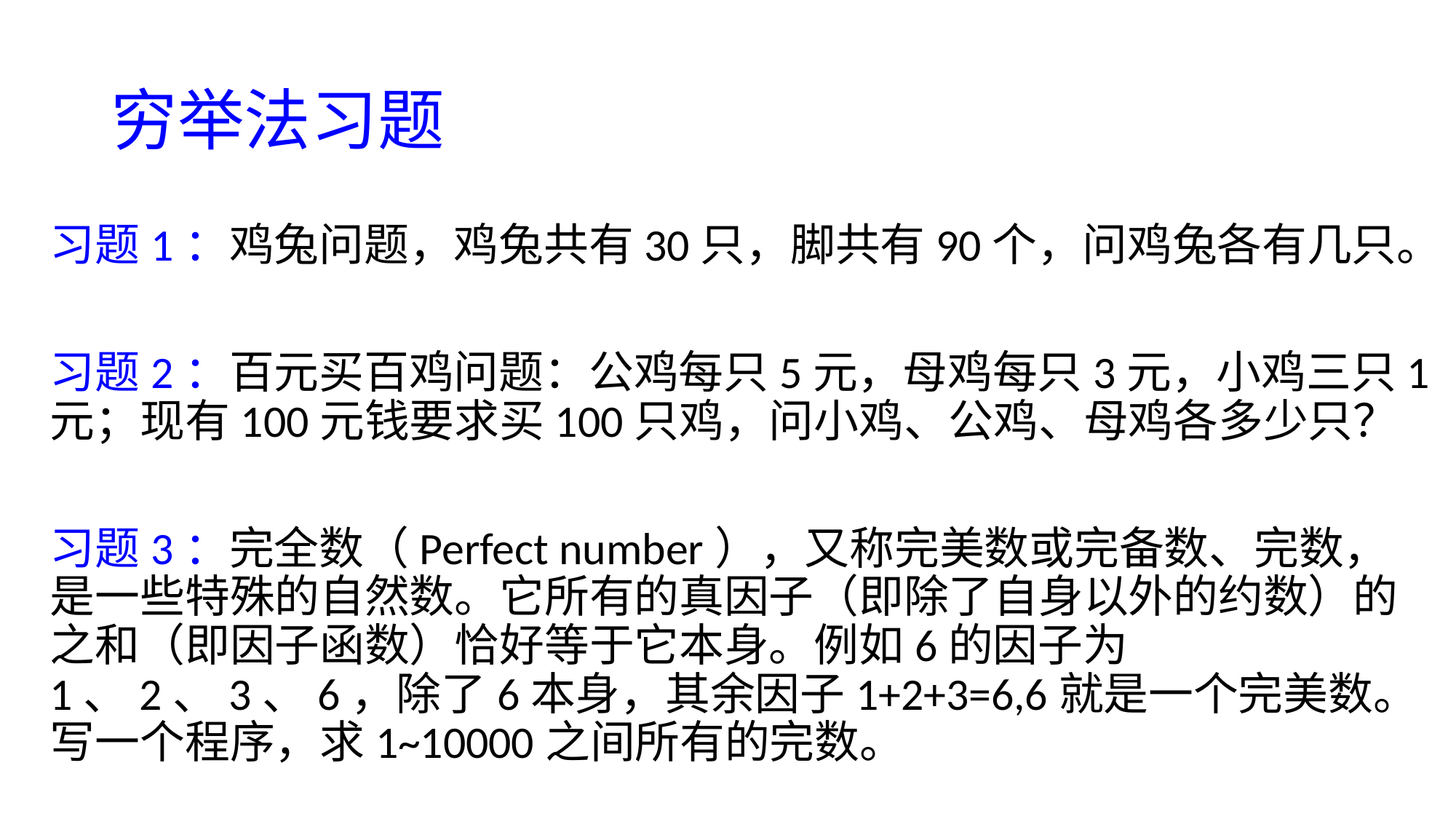

# 穷举法习题
习题1：鸡兔问题，鸡兔共有30只，脚共有90个，问鸡兔各有几只。

习题2：百元买百鸡问题：公鸡每只5元，母鸡每只3元，小鸡三只1元；现有100元钱要求买100只鸡，问小鸡、公鸡、母鸡各多少只？

习题3：完全数（Perfect number），又称完美数或完备数、完数，是一些特殊的自然数。它所有的真因子（即除了自身以外的约数）的之和（即因子函数）恰好等于它本身。例如6的因子为1、2、3、6，除了6本身，其余因子1+2+3=6,6就是一个完美数。写一个程序，求1~10000之间所有的完数。